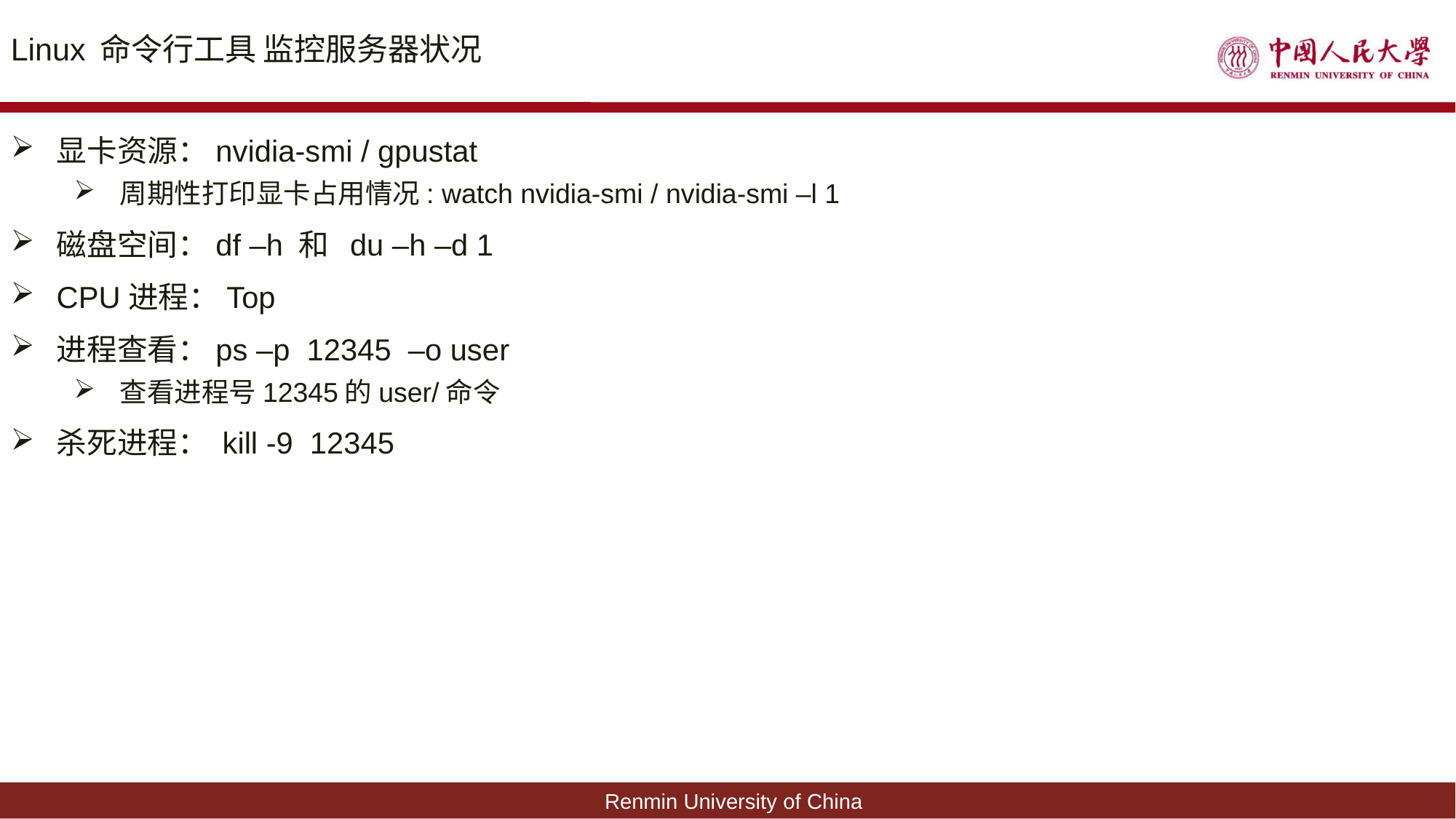

# Linux 命令行工具 监控服务器状况
显卡资源：nvidia-smi / gpustat
周期性打印显卡占用情况: watch nvidia-smi / nvidia-smi –l 1
磁盘空间：df –h 和  du –h –d 1
CPU进程：Top
进程查看：ps –p  12345  –o user
查看进程号12345的user/命令
杀死进程： kill -9  12345